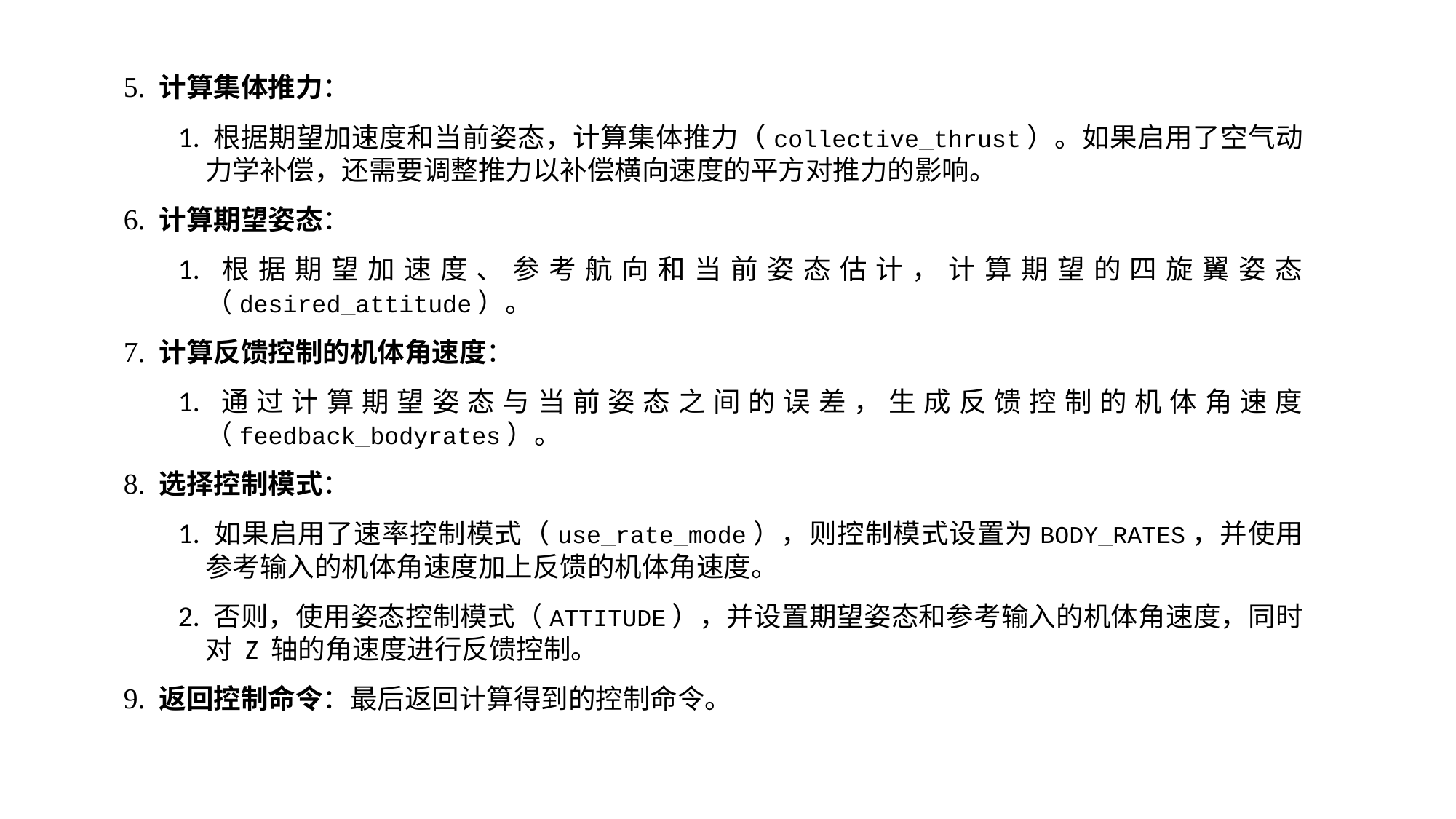

5. 计算集体推力：
1. 根据期望加速度和当前姿态，计算集体推力（collective_thrust）。如果启用了空气动力学补偿，还需要调整推力以补偿横向速度的平方对推力的影响。
6. 计算期望姿态：
1. 根据期望加速度、参考航向和当前姿态估计，计算期望的四旋翼姿态（desired_attitude）。
7. 计算反馈控制的机体角速度：
1. 通过计算期望姿态与当前姿态之间的误差，生成反馈控制的机体角速度（feedback_bodyrates）。
8. 选择控制模式：
1. 如果启用了速率控制模式（use_rate_mode），则控制模式设置为BODY_RATES，并使用参考输入的机体角速度加上反馈的机体角速度。
2. 否则，使用姿态控制模式（ATTITUDE），并设置期望姿态和参考输入的机体角速度，同时对 Z 轴的角速度进行反馈控制。
9. 返回控制命令：最后返回计算得到的控制命令。